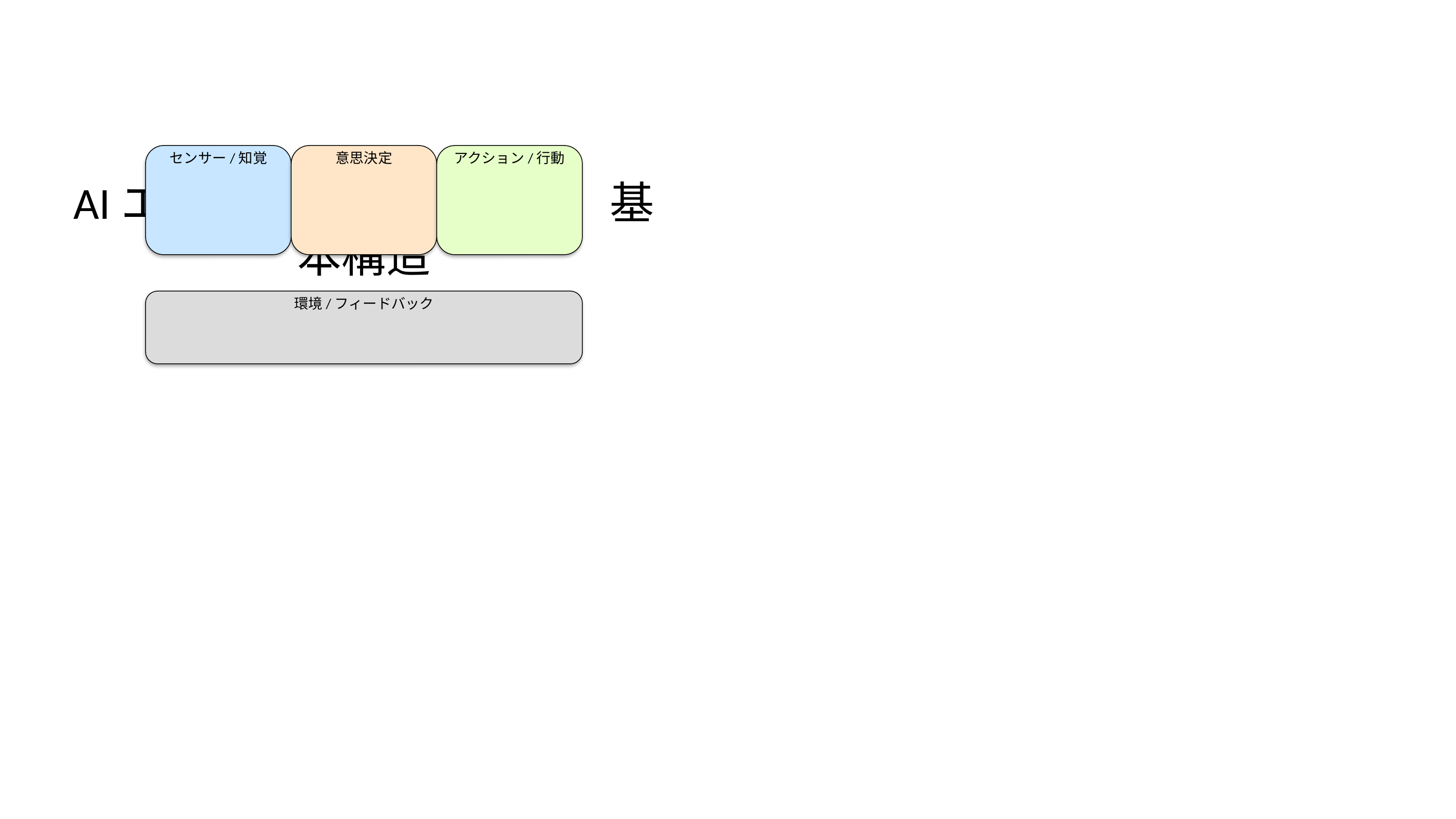

センサー/知覚

意思決定

アクション/行動
# AIエージェントの仕組み：基本構造

環境/フィードバック